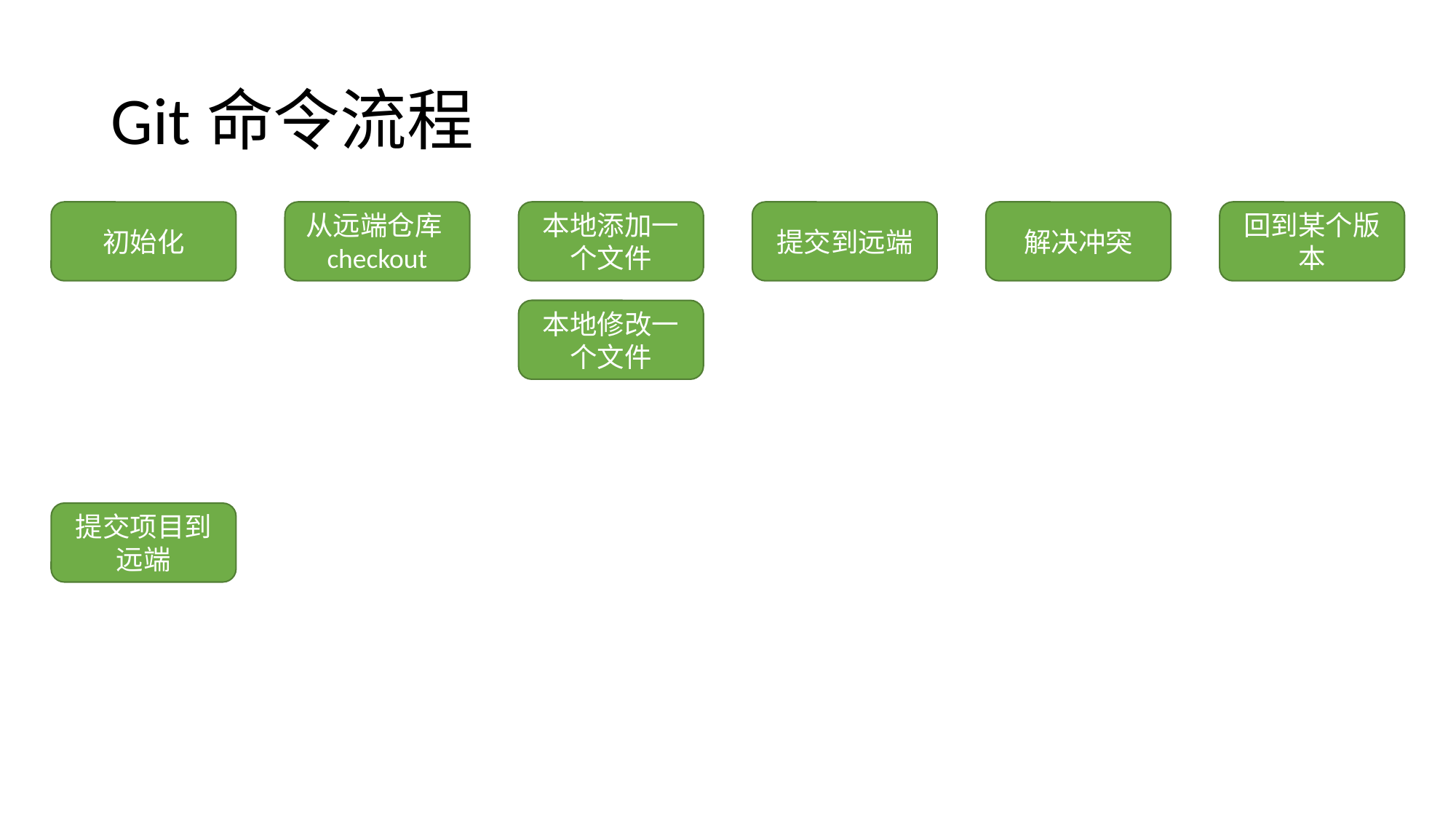

# Git命令流程
初始化
从远端仓库checkout
本地添加一个文件
提交到远端
解决冲突
回到某个版本
本地修改一个文件
提交项目到远端